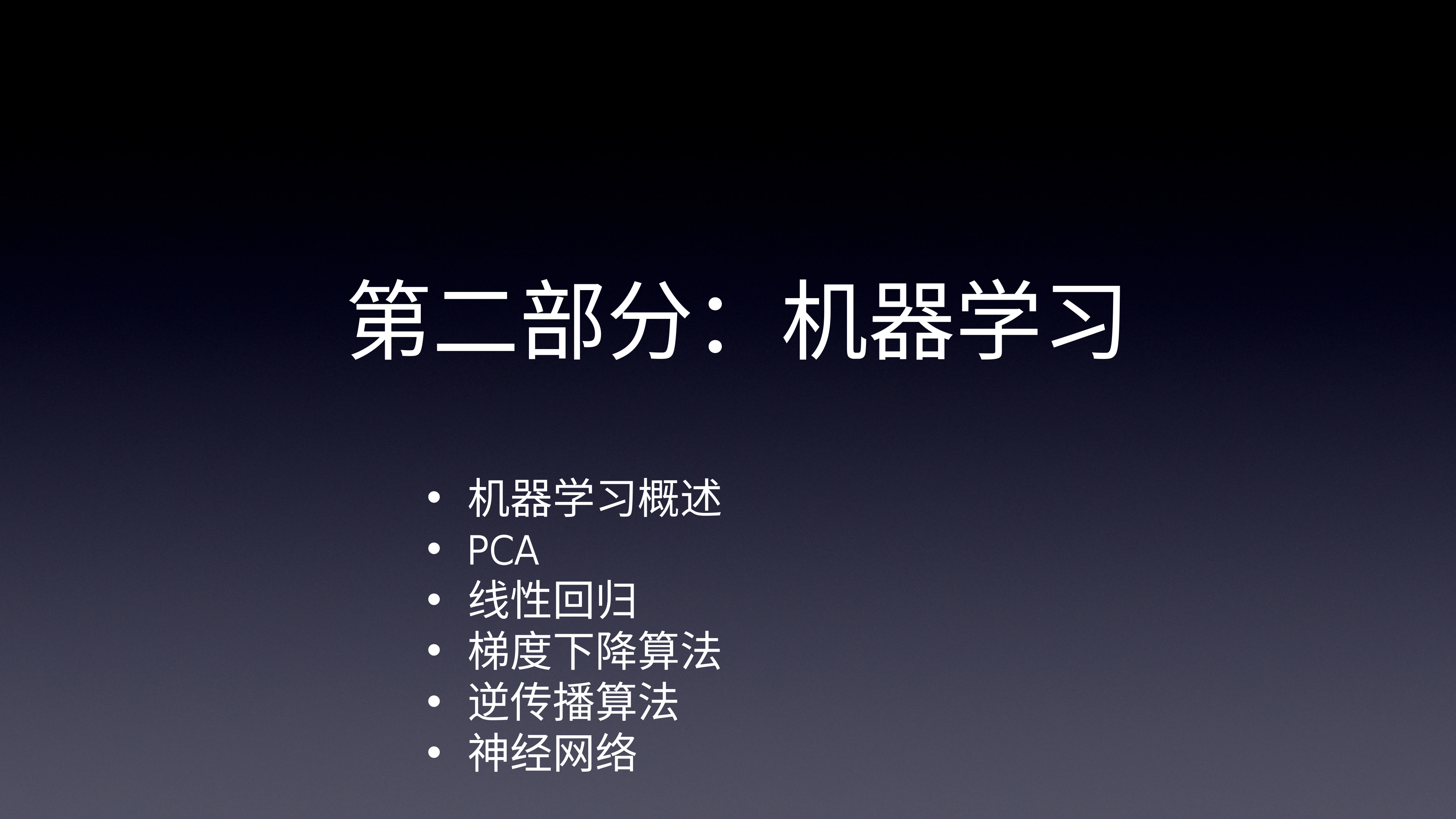

第二部分：机器学习
机器学习概述
PCA
线性回归
梯度下降算法
逆传播算法
神经网络